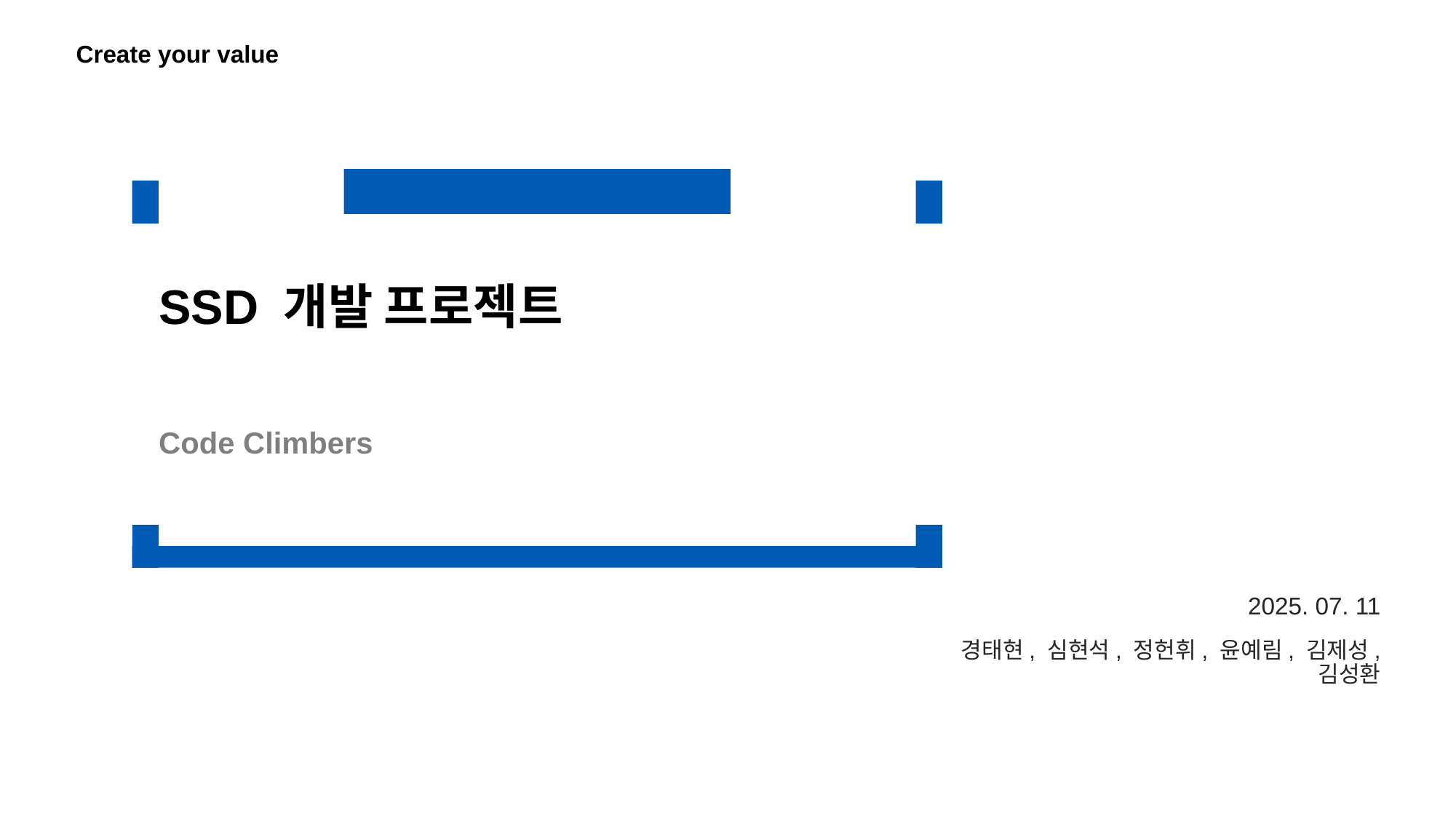

SSD 개발 프로젝트
Code Climbers
2025. 07. 11
경태현, 심현석, 정헌휘, 윤예림, 김제성, 김성환